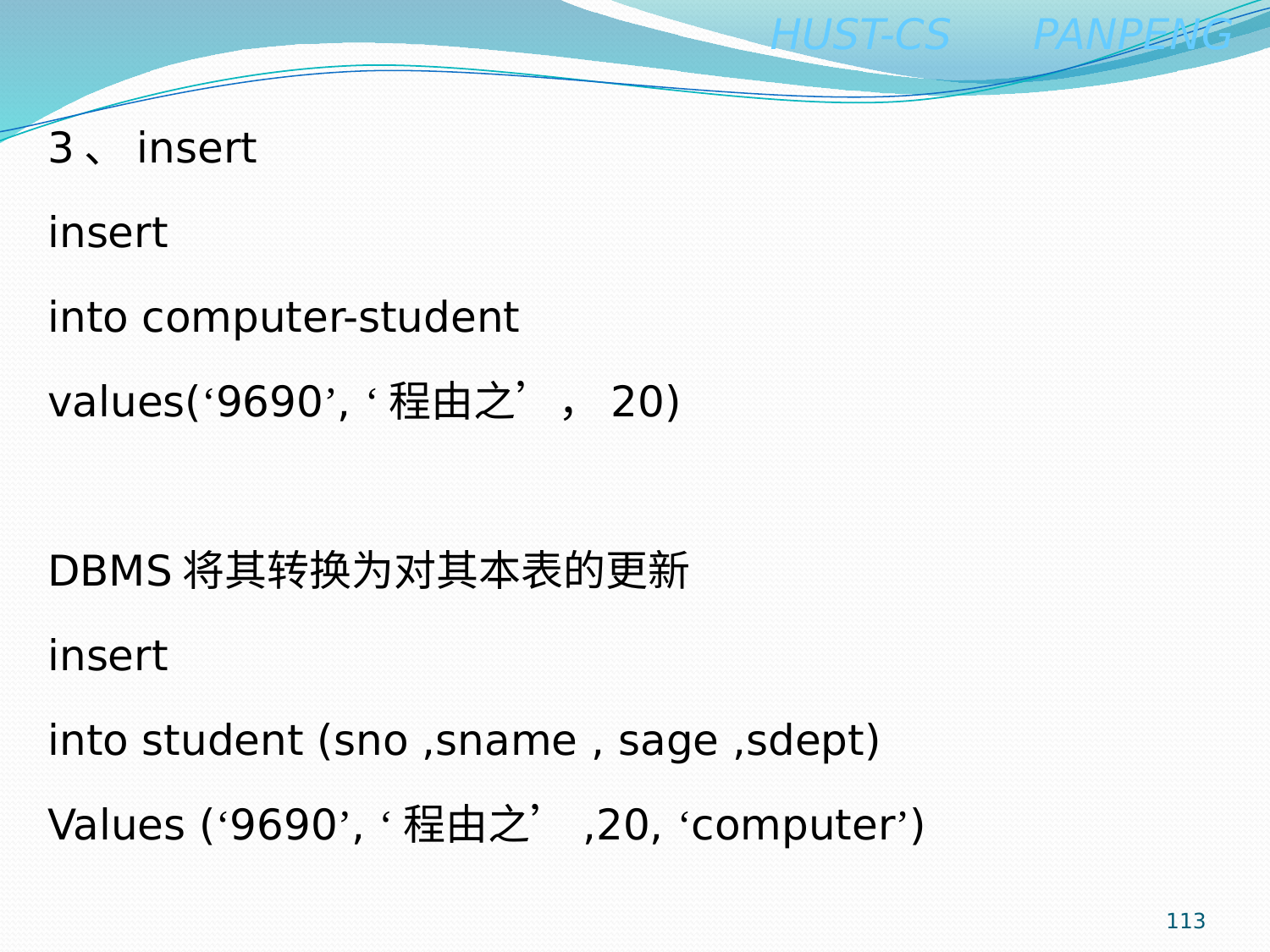

3、insert
insert
into computer-student
values(‘9690’, ‘程由之’，20)

DBMS将其转换为对其本表的更新
insert
into student (sno ,sname , sage ,sdept)
Values (‘9690’, ‘程由之’,20, ‘computer’)
113